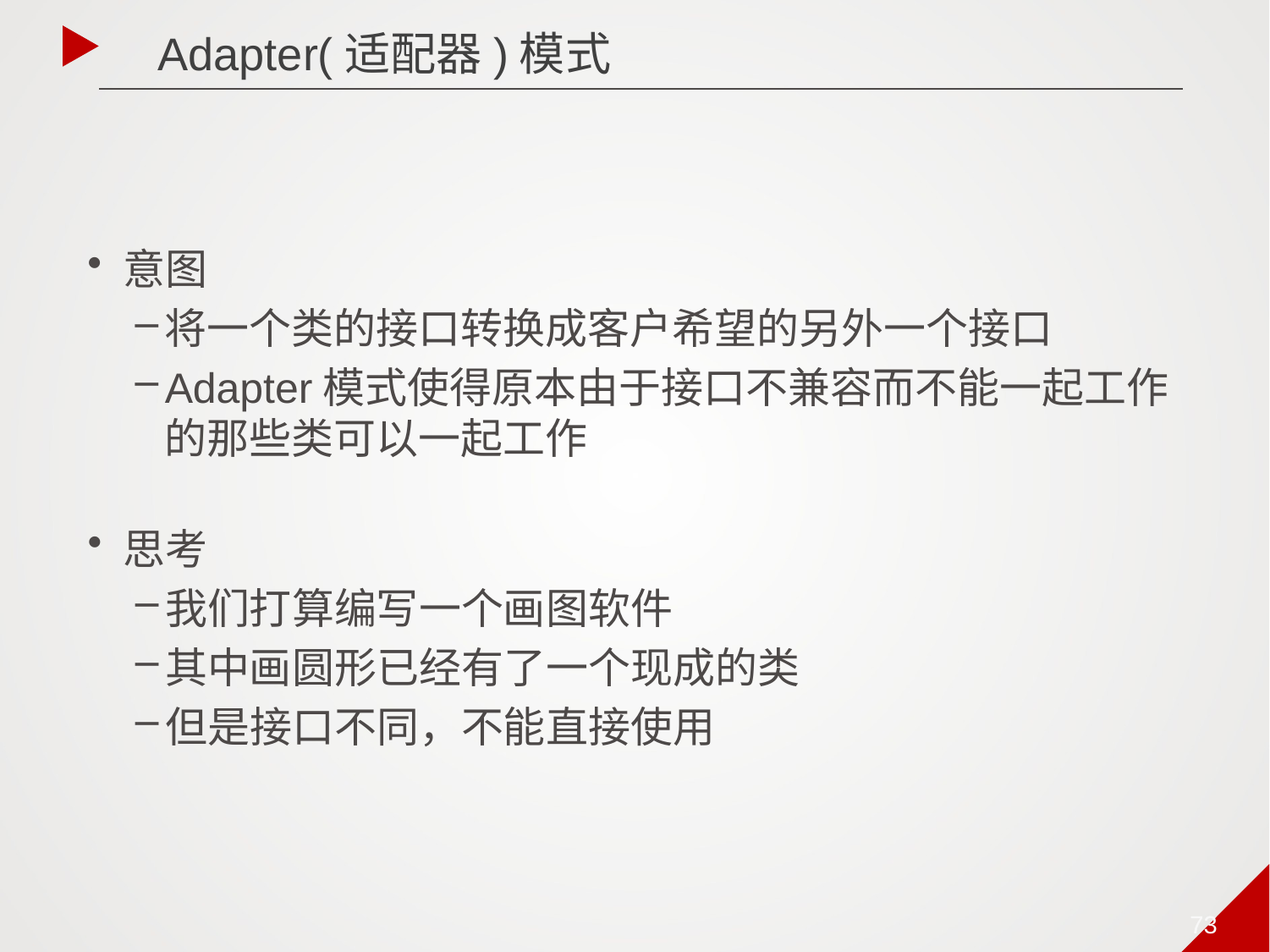

Adapter(适配器)模式

意图
将一个类的接口转换成客户希望的另外一个接口
Adapter模式使得原本由于接口不兼容而不能一起工作的那些类可以一起工作
思考
我们打算编写一个画图软件
其中画圆形已经有了一个现成的类
但是接口不同，不能直接使用